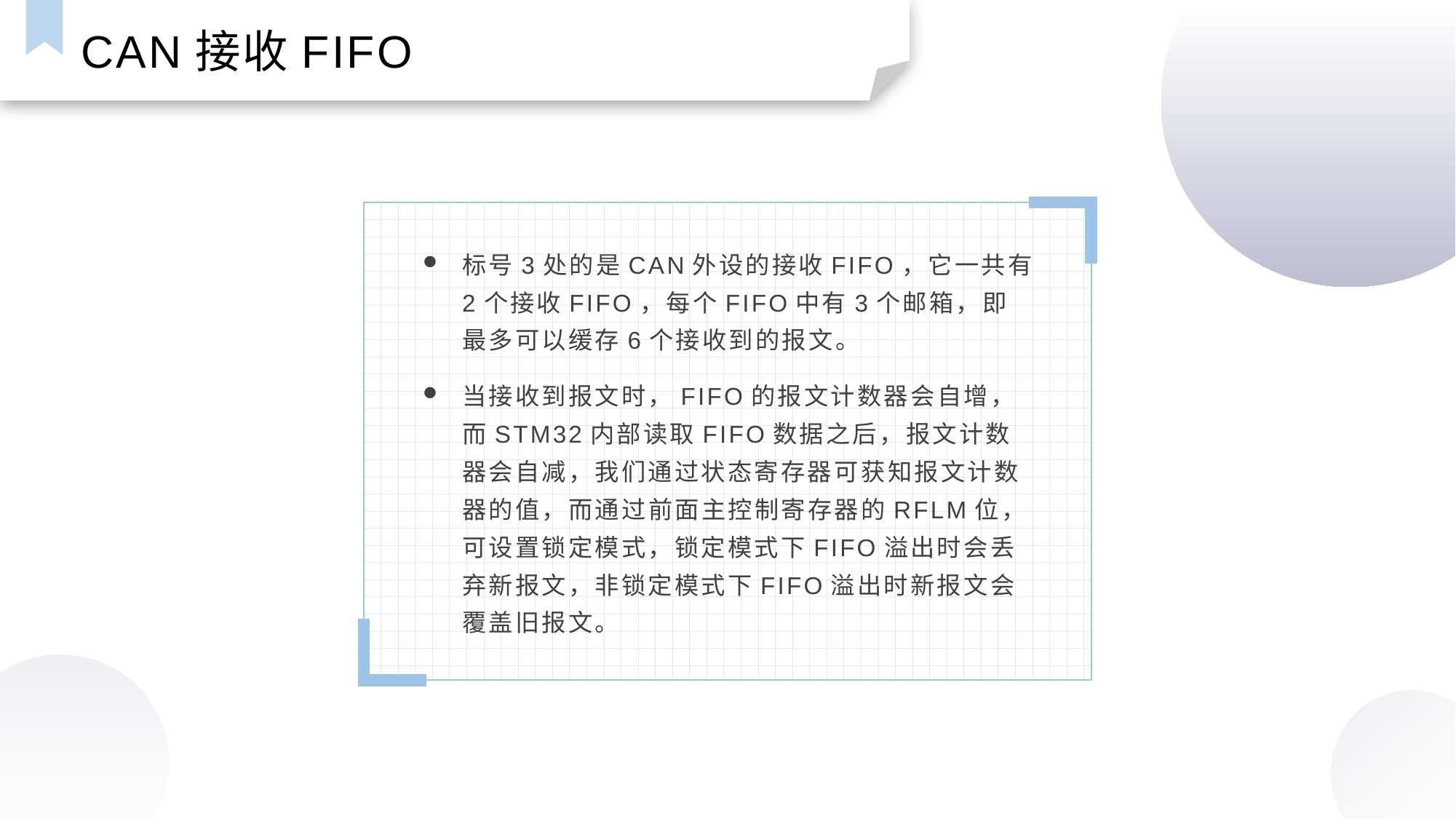

CAN接收FIFO

标号3处的是CAN外设的接收FIFO，它一共有2个接收FIFO，每个FIFO中有3个邮箱，即最多可以缓存6个接收到的报文。
当接收到报文时，FIFO的报文计数器会自增，而STM32内部读取FIFO数据之后，报文计数器会自减，我们通过状态寄存器可获知报文计数器的值，而通过前面主控制寄存器的RFLM位，可设置锁定模式，锁定模式下FIFO溢出时会丢弃新报文，非锁定模式下FIFO溢出时新报文会覆盖旧报文。